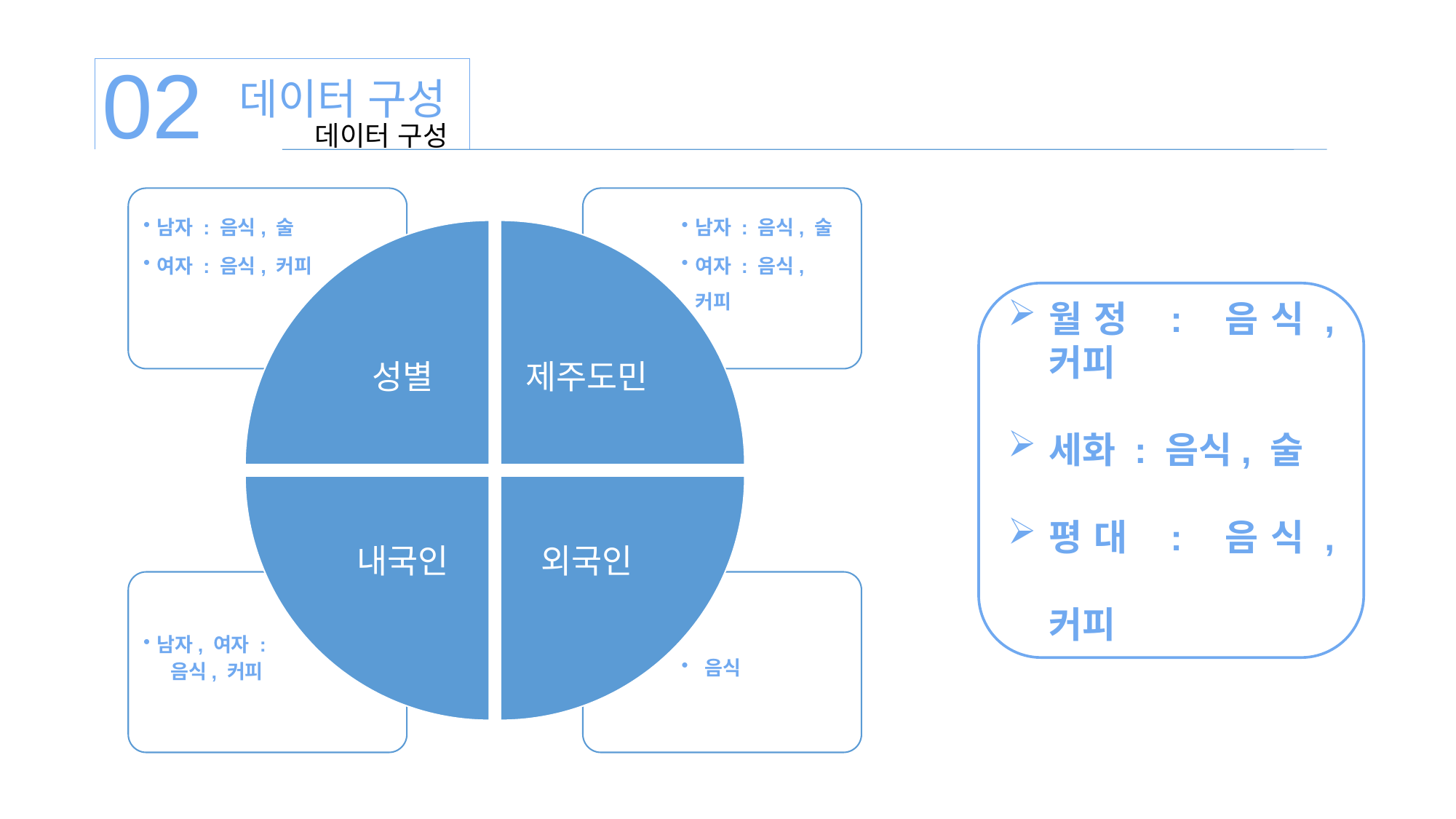

02
데이터 구성
데이터 구성
 음식
남자, 여자 :
	음식, 커피
남자 : 음식, 술
여자 : 음식, 커피
남자 : 음식, 술
여자 : 음식, 커피
성별
제주도민
외국인
내국인
월정 : 음식, 커피
세화 : 음식, 술
평대 : 음식, 커피